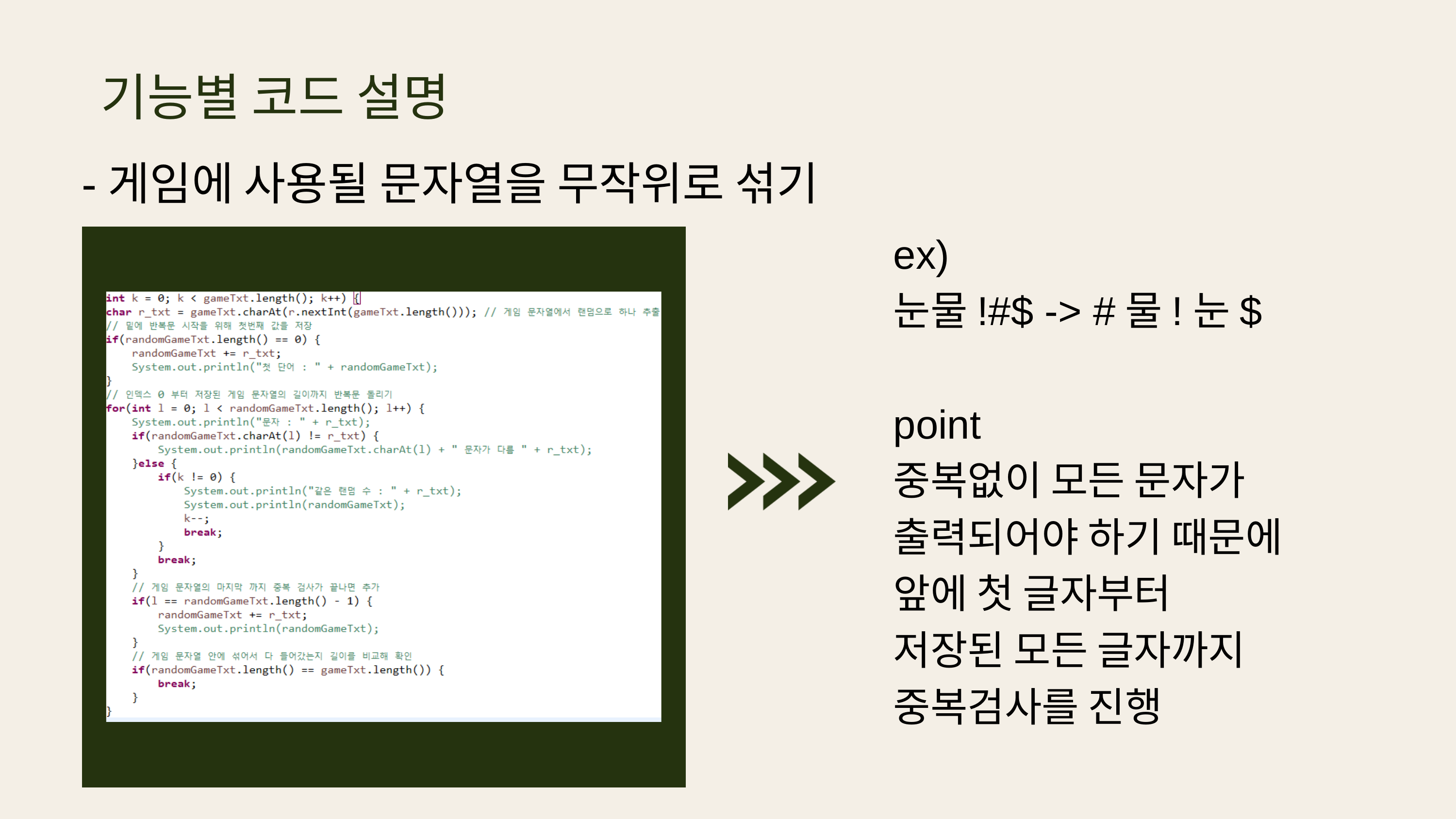

기능별 코드 설명
-게임에 사용될 문자열을 무작위로 섞기
ex)
눈물!#$ -> #물!눈$

point
중복없이 모든 문자가
출력되어야 하기 때문에
앞에 첫 글자부터
저장된 모든 글자까지
중복검사를 진행